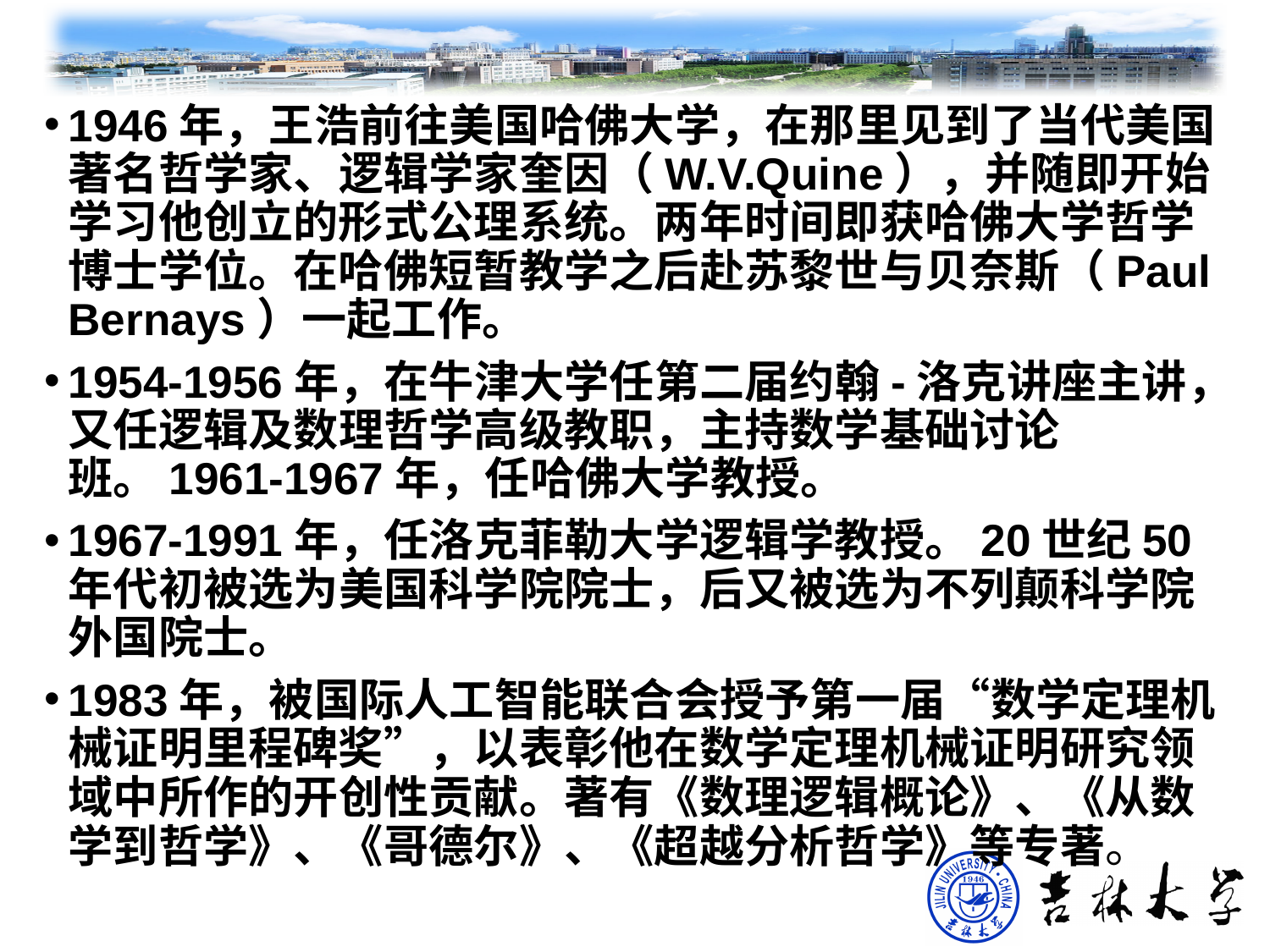

1946年，王浩前往美国哈佛大学，在那里见到了当代美国著名哲学家、逻辑学家奎因（W.V.Quine），并随即开始学习他创立的形式公理系统。两年时间即获哈佛大学哲学博士学位。在哈佛短暂教学之后赴苏黎世与贝奈斯（Paul Bernays）一起工作。
1954-1956年，在牛津大学任第二届约翰-洛克讲座主讲，又任逻辑及数理哲学高级教职，主持数学基础讨论班。1961-1967年，任哈佛大学教授。
1967-1991年，任洛克菲勒大学逻辑学教授。20世纪50年代初被选为美国科学院院士，后又被选为不列颠科学院外国院士。
1983年，被国际人工智能联合会授予第一届“数学定理机械证明里程碑奖”，以表彰他在数学定理机械证明研究领域中所作的开创性贡献。著有《数理逻辑概论》、《从数学到哲学》、《哥德尔》、《超越分析哲学》等专著。